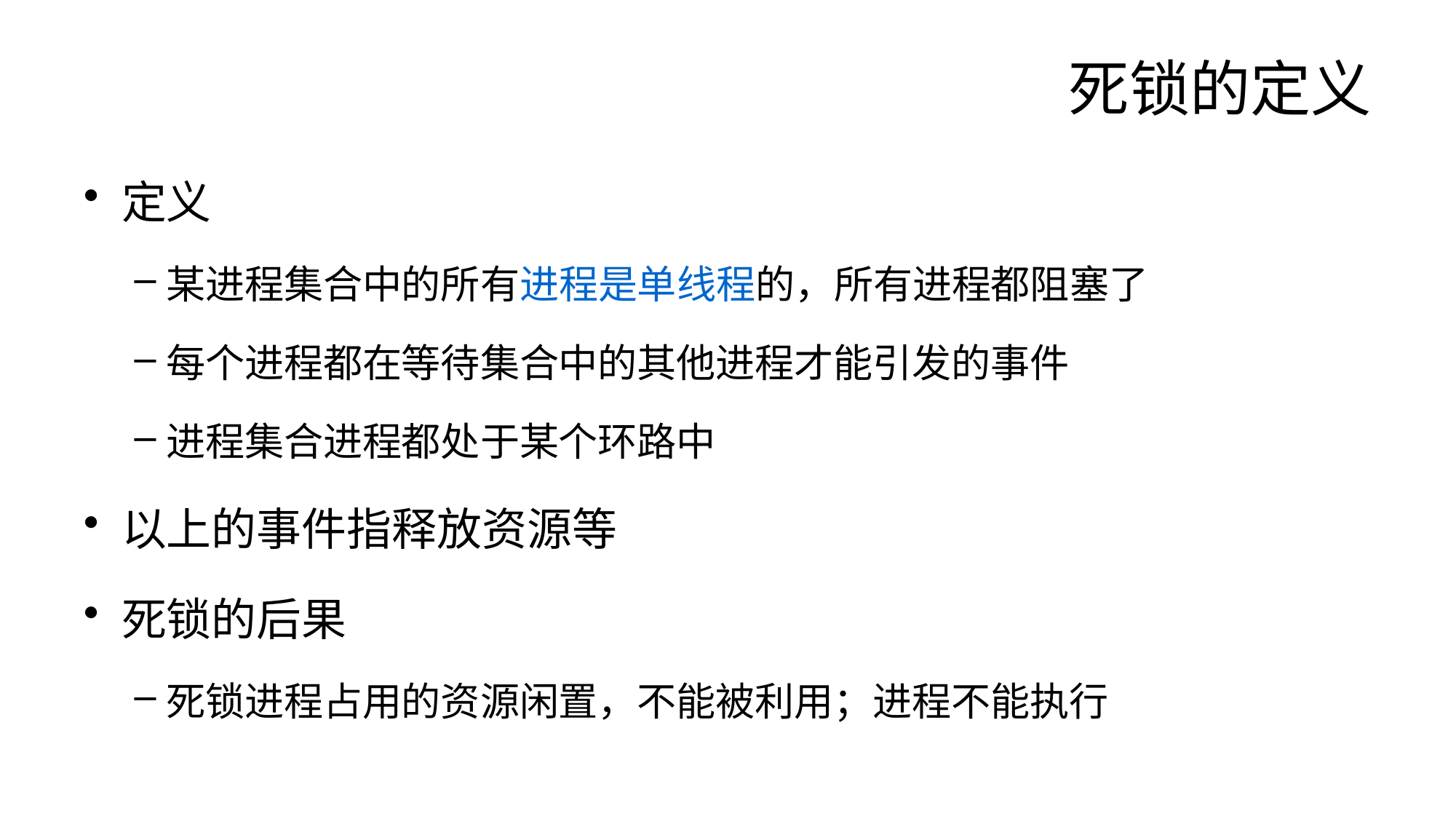

# 死锁的定义
定义
某进程集合中的所有进程是单线程的，所有进程都阻塞了
每个进程都在等待集合中的其他进程才能引发的事件
进程集合进程都处于某个环路中
以上的事件指释放资源等
死锁的后果
死锁进程占用的资源闲置，不能被利用；进程不能执行